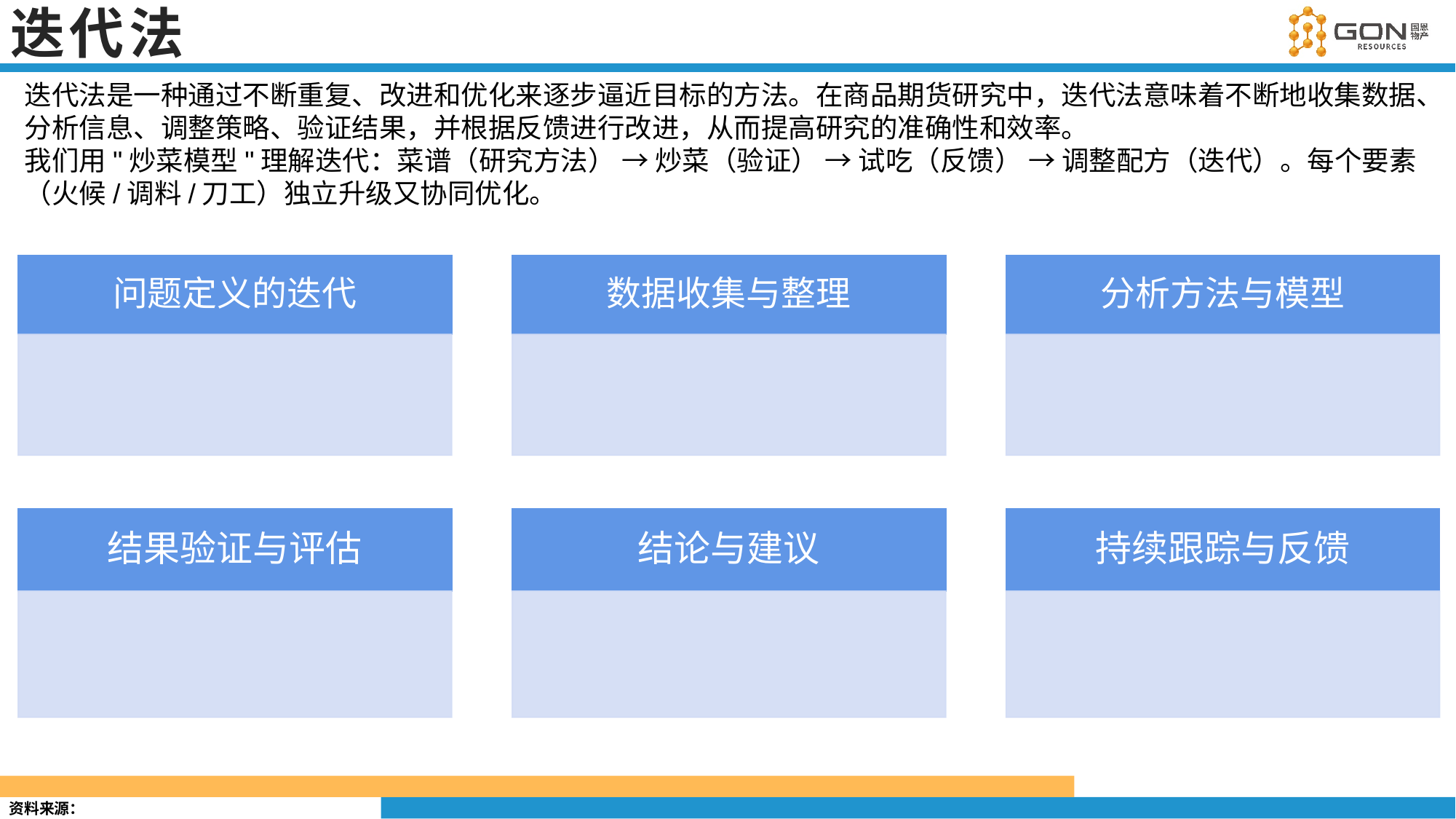

# 迭代法
迭代法是一种通过不断重复、改进和优化来逐步逼近目标的方法。在商品期货研究中，迭代法意味着不断地收集数据、分析信息、调整策略、验证结果，并根据反馈进行改进，从而提高研究的准确性和效率。
我们用"炒菜模型"理解迭代：菜谱（研究方法） → 炒菜（验证） → 试吃（反馈） → 调整配方（迭代）。每个要素（火候/调料/刀工）独立升级又协同优化。
问题定义的迭代
数据收集与整理
分析方法与模型
结果验证与评估
结论与建议
持续跟踪与反馈